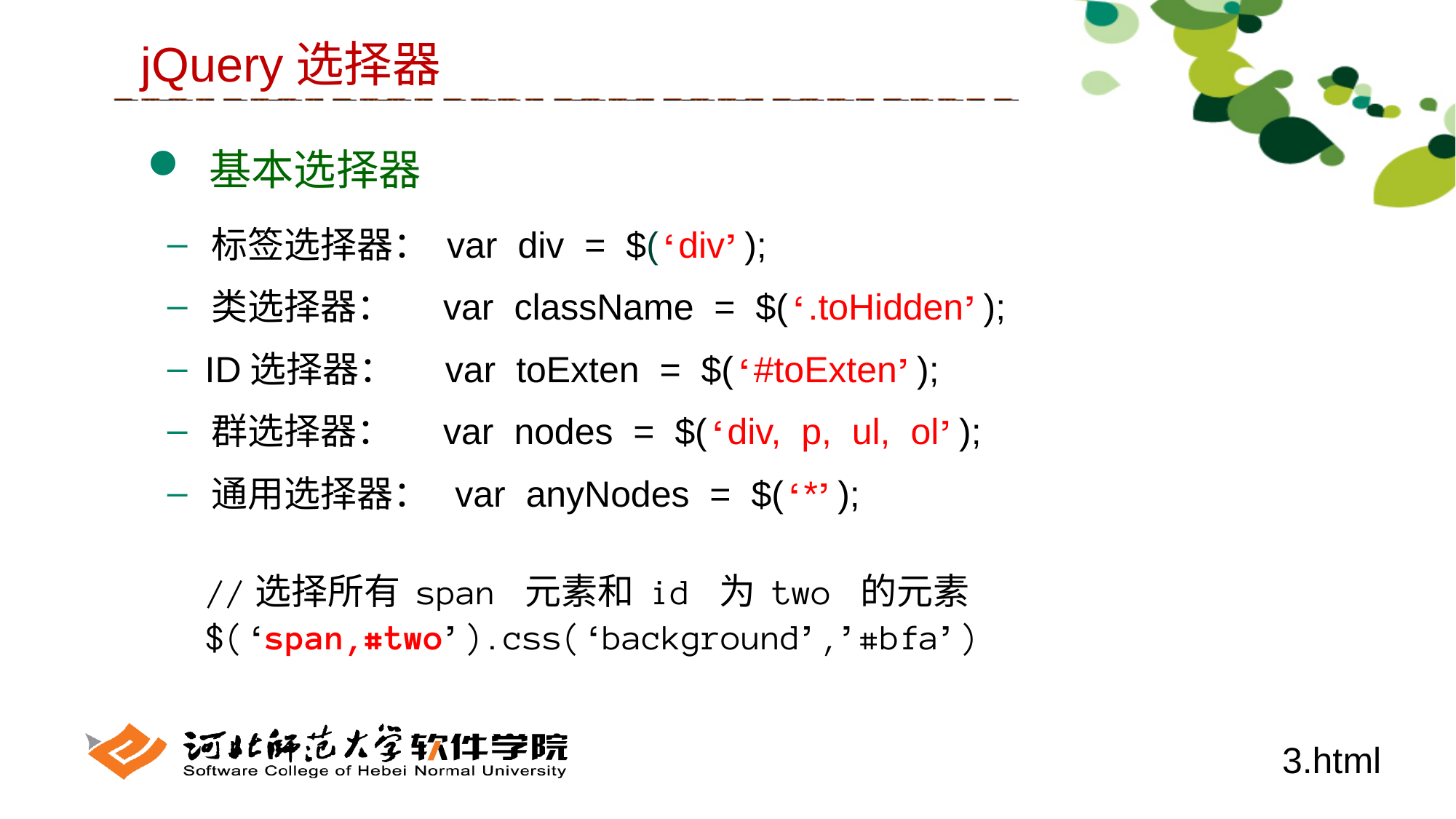

jQuery选择器
 基本选择器
 标签选择器： var  div  =  $(‘div’);
 类选择器：     var  className  =  $(‘.toHidden’);
 ID选择器：     var  toExten  =  $(‘#toExten’);
 群选择器：     var  nodes  =  $(‘div,  p,  ul,  ol’);
 通用选择器：  var  anyNodes  =  $(‘*’);

//选择所有 span 元素和 id 为 two 的元素
$(‘span,#two’).css(‘background’,’#bfa’)

3.html